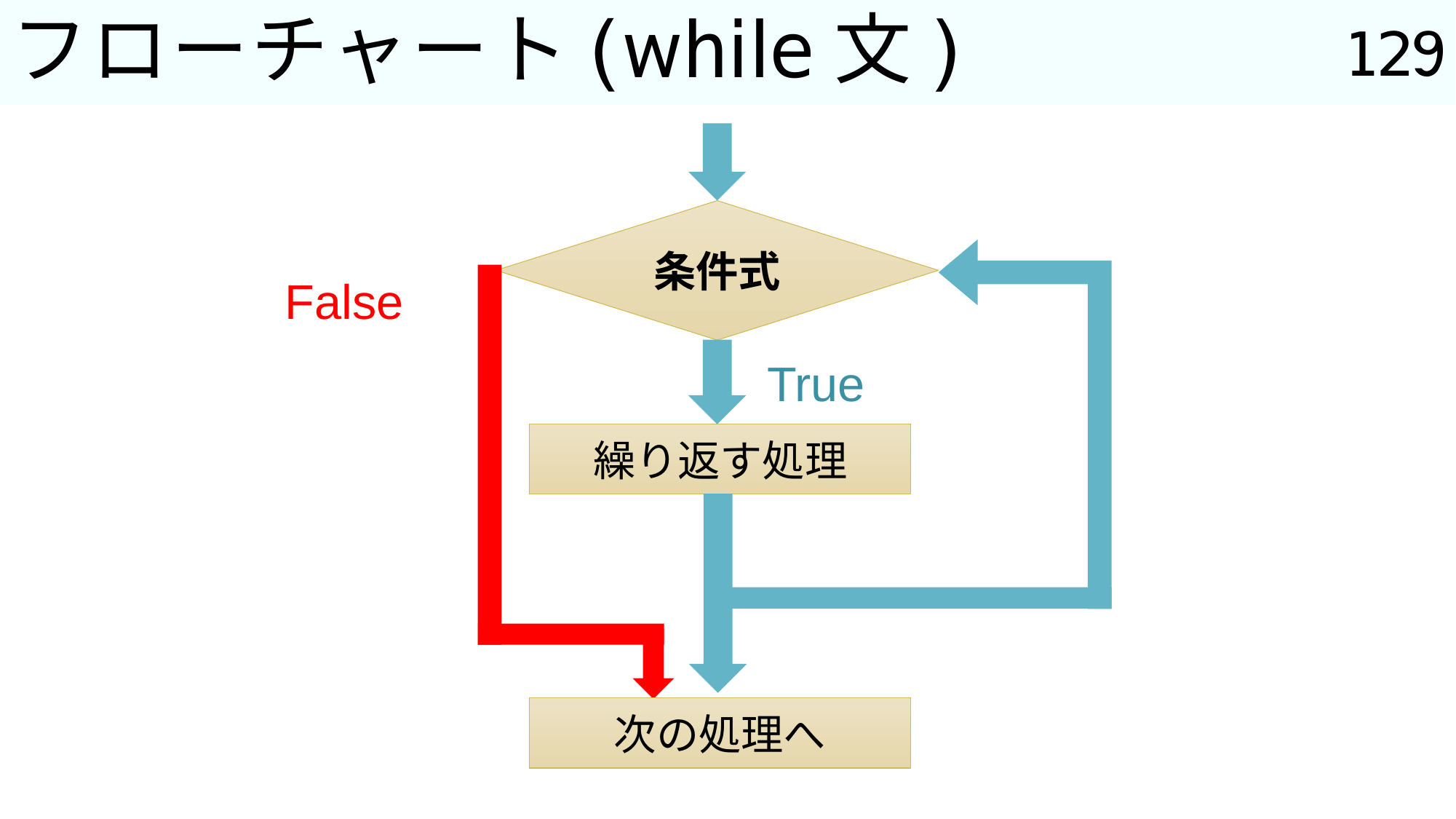

129
# フローチャート(while文)

条件式
False

True
繰り返す処理

次の処理へ